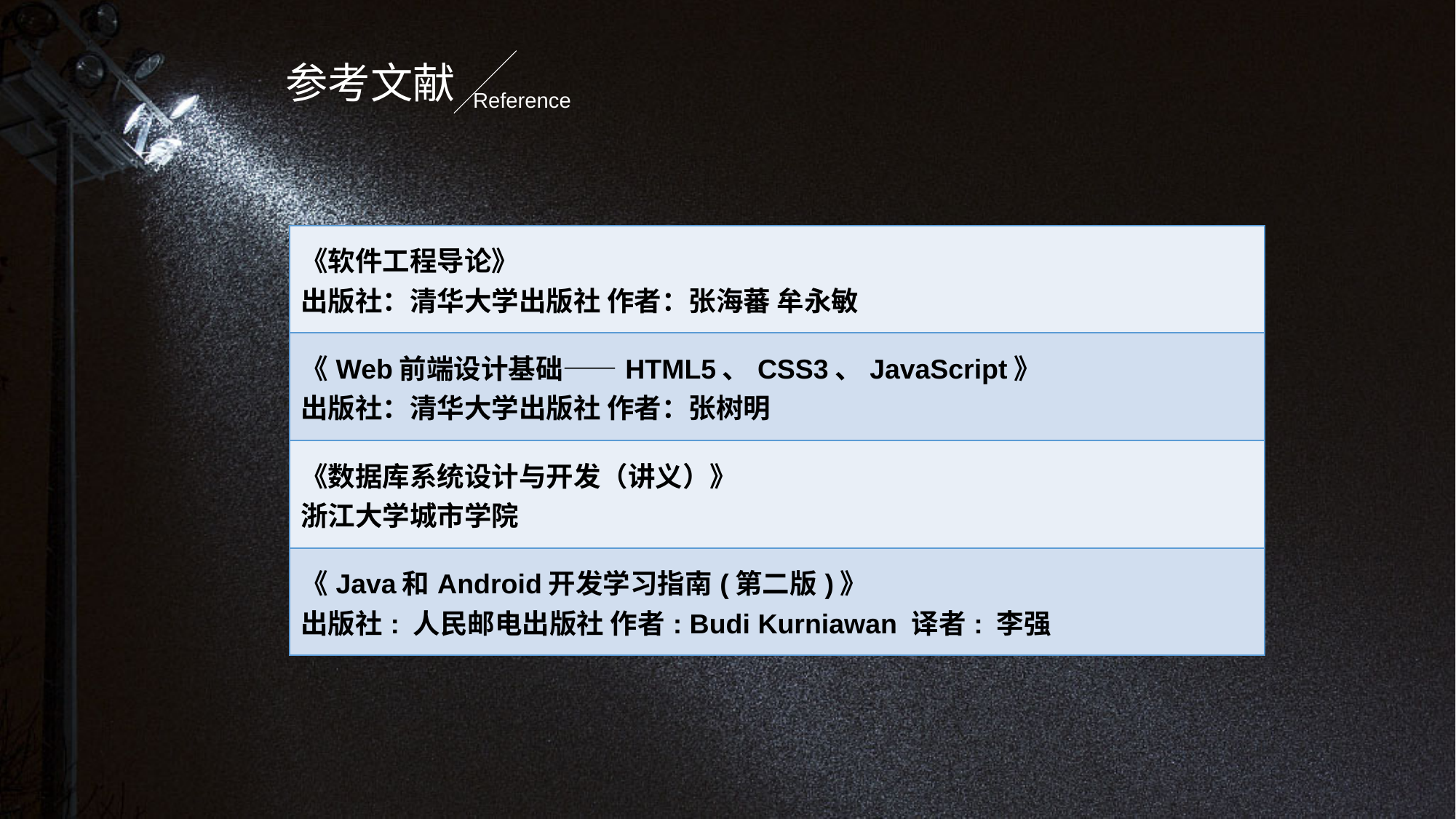

参考文献
Reference
| 《软件工程导论》 出版社：清华大学出版社 作者：张海蕃 牟永敏 |
| --- |
| 《Web前端设计基础——HTML5、CSS3、JavaScript》 出版社：清华大学出版社 作者：张树明 |
| 《数据库系统设计与开发（讲义）》 浙江大学城市学院 |
| 《Java和Android开发学习指南(第二版)》 出版社: 人民邮电出版社 作者: Budi Kurniawan 译者: 李强 |